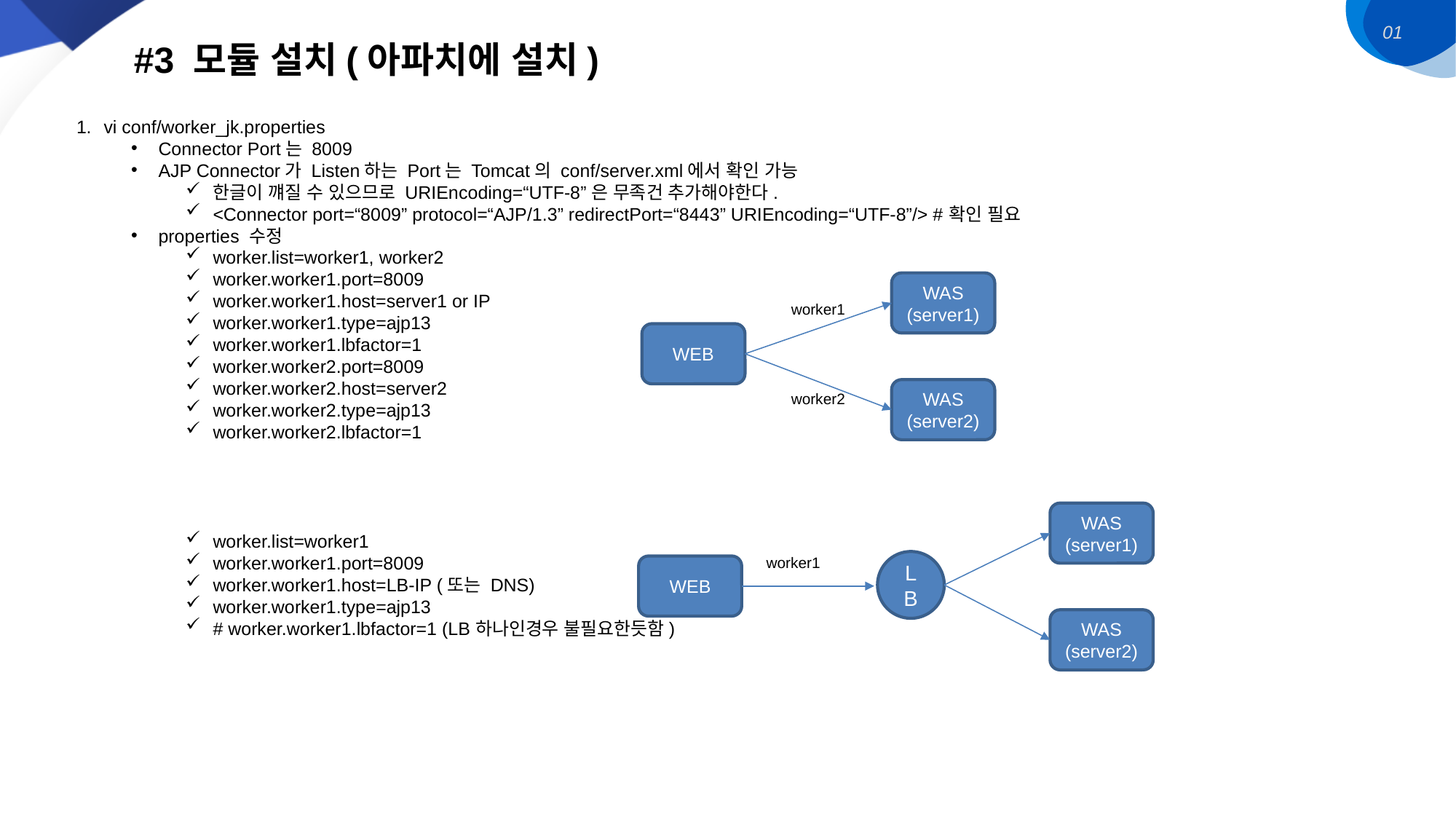

01
#3 모듈 설치(아파치에 설치)
vi conf/worker_jk.properties
Connector Port는 8009
AJP Connector가 Listen하는 Port는 Tomcat의 conf/server.xml에서 확인 가능
한글이 꺠질 수 있으므로 URIEncoding=“UTF-8”은 무족건 추가해야한다.
<Connector port=“8009” protocol=“AJP/1.3” redirectPort=“8443” URIEncoding=“UTF-8”/> #확인 필요
properties 수정
worker.list=worker1, worker2
worker.worker1.port=8009
worker.worker1.host=server1 or IP
worker.worker1.type=ajp13
worker.worker1.lbfactor=1
worker.worker2.port=8009
worker.worker2.host=server2
worker.worker2.type=ajp13
worker.worker2.lbfactor=1

worker.list=worker1
worker.worker1.port=8009
worker.worker1.host=LB-IP (또는 DNS)
worker.worker1.type=ajp13
# worker.worker1.lbfactor=1 (LB하나인경우 불필요한듯함)

WAS
(server1)
worker1
WEB
WAS
(server2)
worker2
WAS
(server1)
worker1
LB
WEB
WAS
(server2)